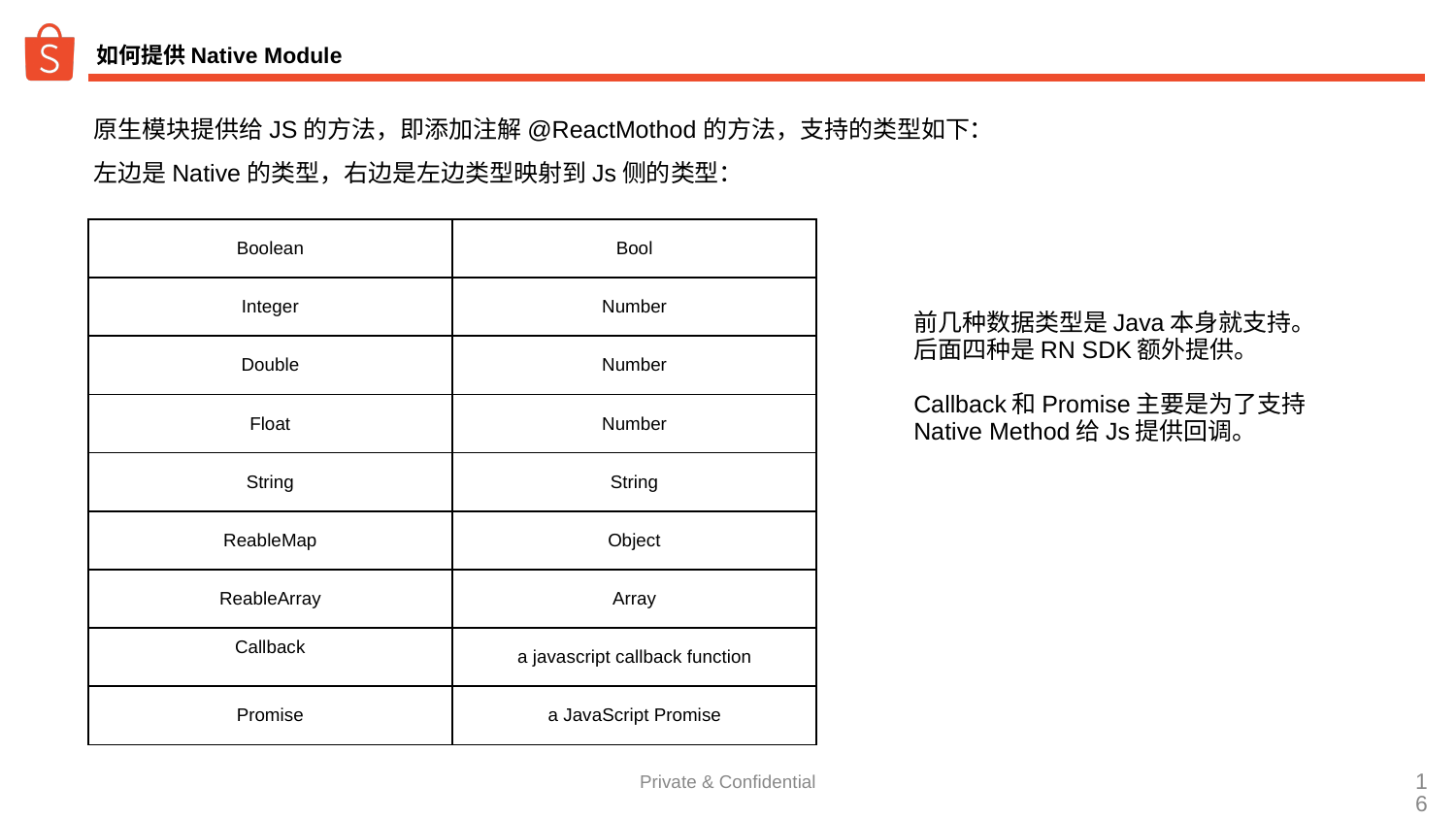

# 如何提供Native Module
原生模块提供给JS的方法，即添加注解@ReactMothod的方法，支持的类型如下：
左边是Native的类型，右边是左边类型映射到Js侧的类型：

| Boolean | Bool |
| --- | --- |
| Integer | Number |
| Double | Number |
| Float | Number |
| String | String |
| ReableMap | Object |
| ReableArray | Array |
| Callback | a javascript callback function |
| Promise | a JavaScript Promise |
前几种数据类型是Java本身就支持。
后面四种是RN SDK额外提供。

Callback和Promise主要是为了支持Native Method给Js提供回调。

Private & Confidential
16